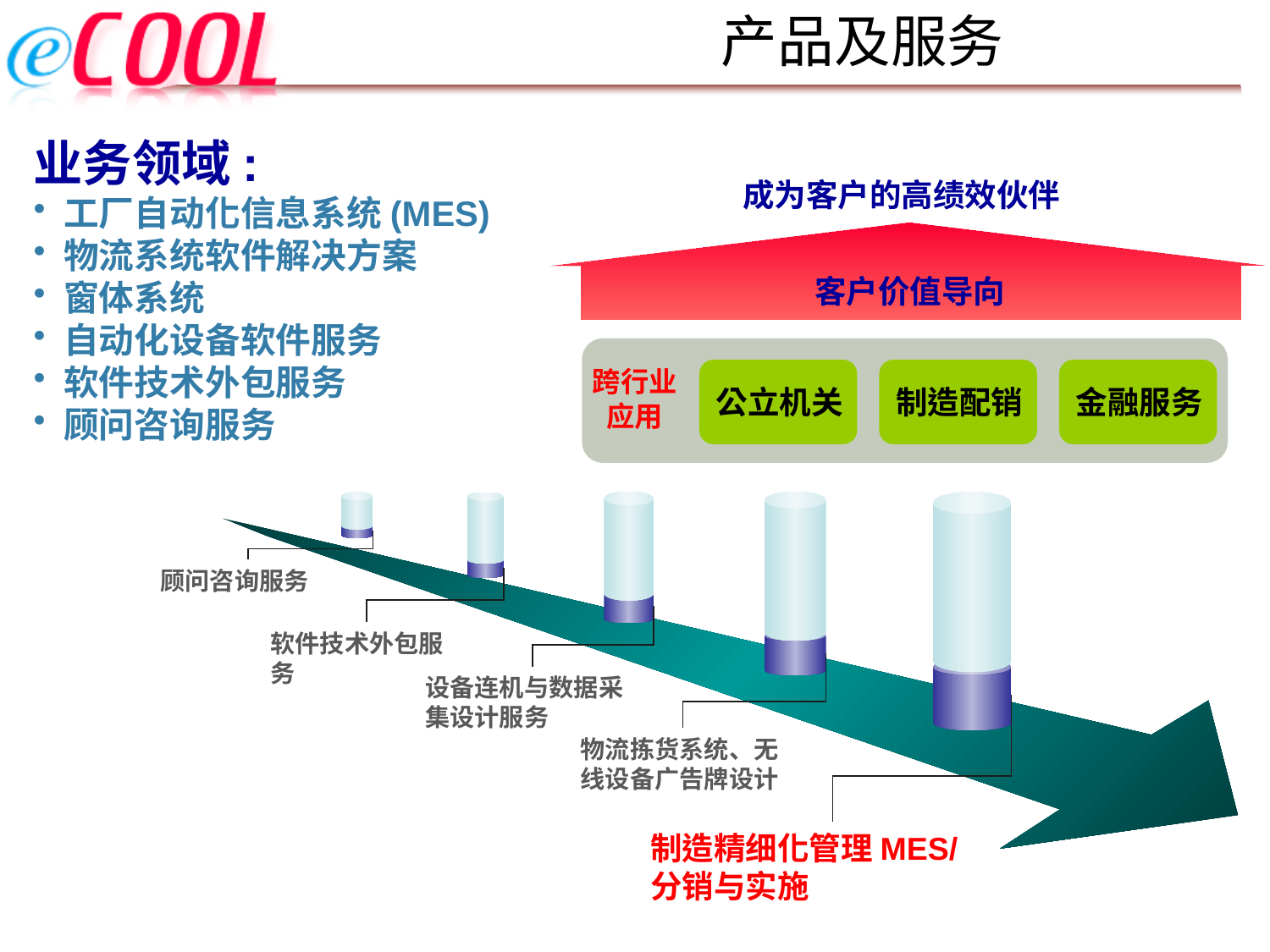

产品及服务
业务领域:
工厂自动化信息系统(MES)
物流系统软件解决方案
窗体系统
自动化设备软件服务
软件技术外包服务
顾问咨询服务
成为客户的高绩效伙伴
客户价值导向

公立机关
制造配销
金融服务
跨行业
应用

顾问咨询服务

软件技术外包服务

设备连机与数据采集设计服务
物流拣货系统、无线设备广告牌设计
制造精细化管理MES/
分销与实施